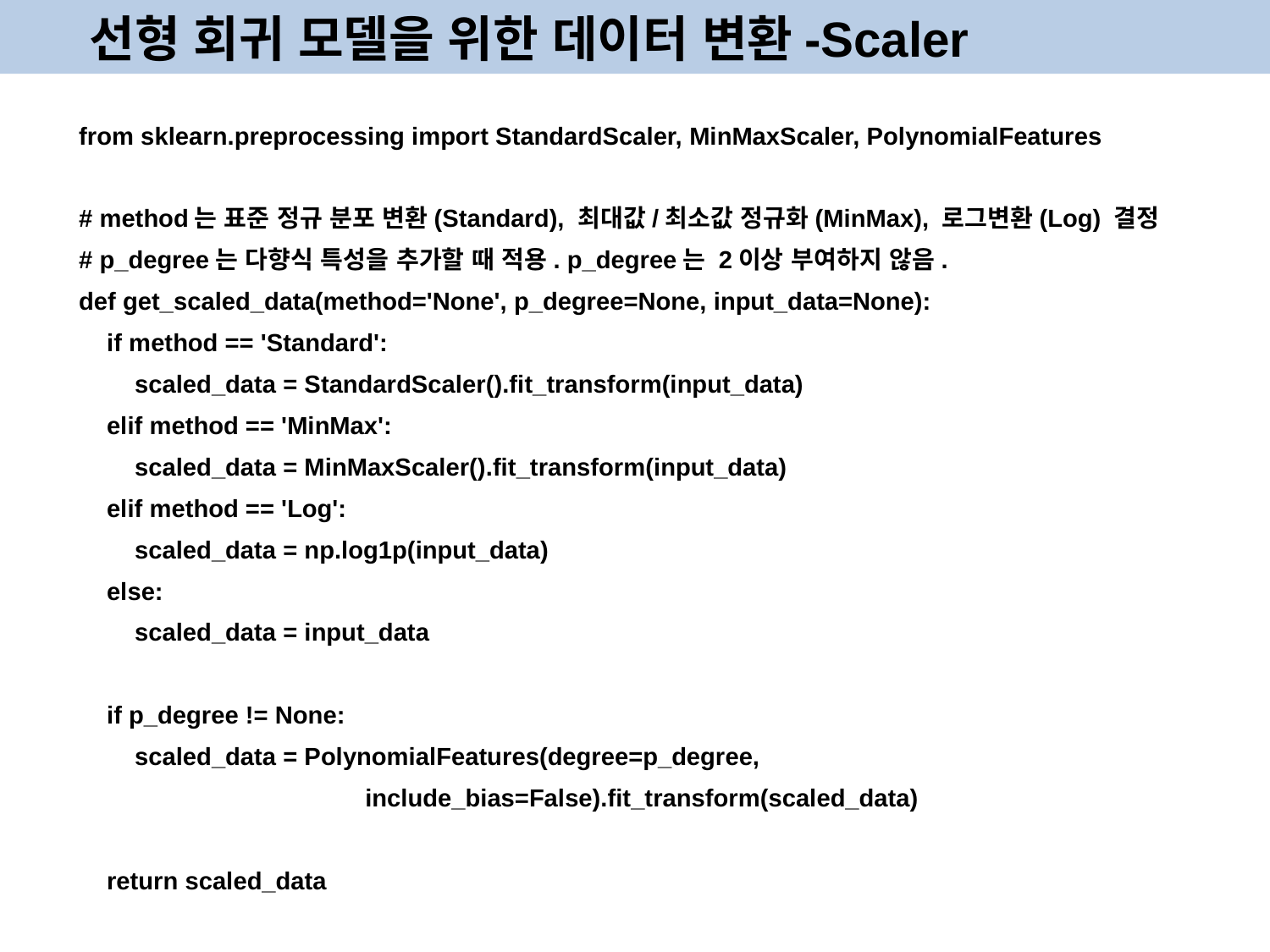

선형 회귀 모델을 위한 데이터 변환-Scaler
from sklearn.preprocessing import StandardScaler, MinMaxScaler, PolynomialFeatures

# method는 표준 정규 분포 변환(Standard), 최대값/최소값 정규화(MinMax), 로그변환(Log) 결정
# p_degree는 다향식 특성을 추가할 때 적용. p_degree는 2이상 부여하지 않음.
def get_scaled_data(method='None', p_degree=None, input_data=None):
    if method == 'Standard':
        scaled_data = StandardScaler().fit_transform(input_data)
    elif method == 'MinMax':
        scaled_data = MinMaxScaler().fit_transform(input_data)
    elif method == 'Log':
        scaled_data = np.log1p(input_data)
    else:
        scaled_data = input_data

    if p_degree != None:
        scaled_data = PolynomialFeatures(degree=p_degree,
                                         include_bias=False).fit_transform(scaled_data)

    return scaled_data